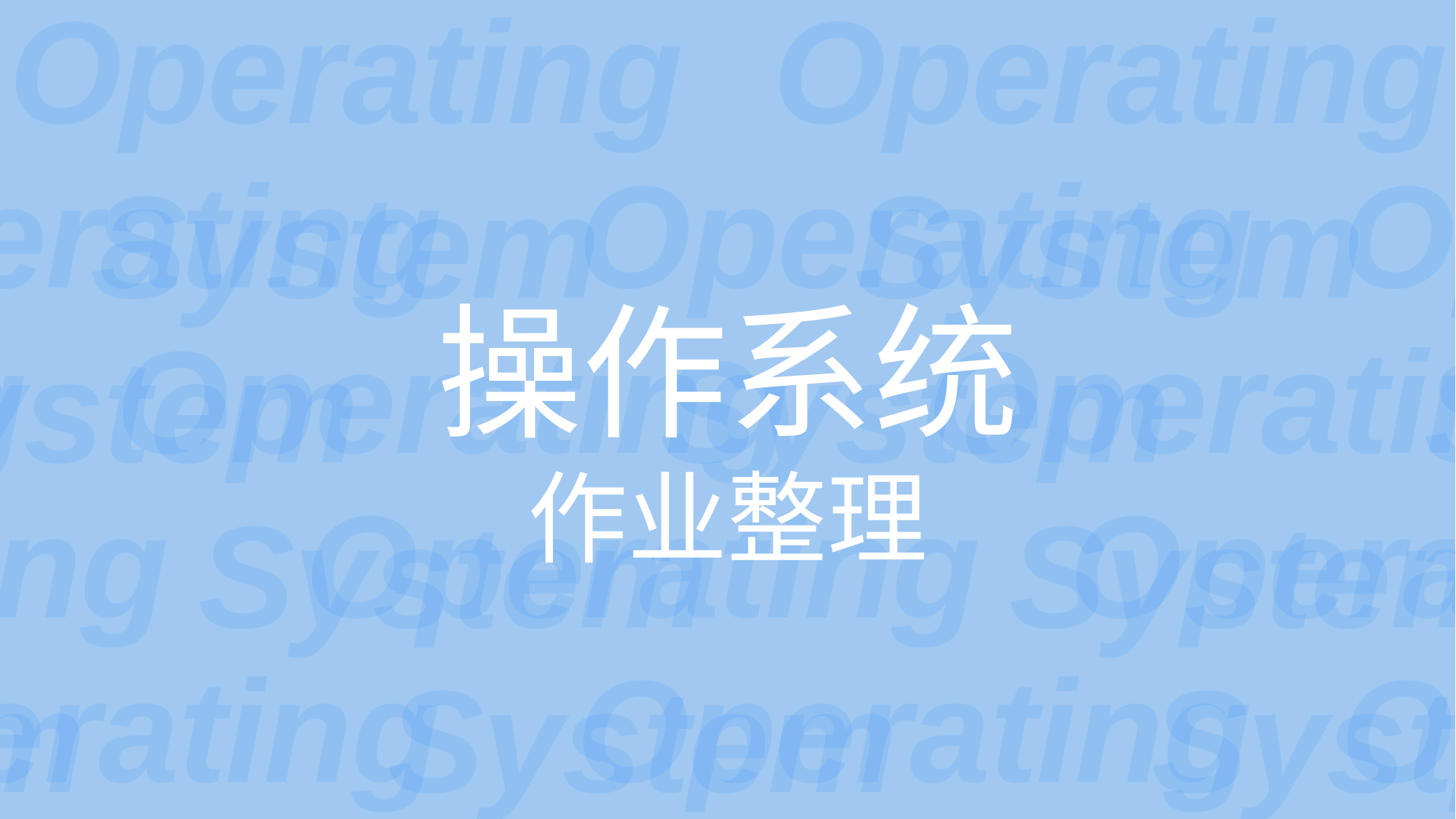

Operating System
Operating System
Operating System
Operating System
Operating System
Operating System
Operating System
Operating System
Operating System
Operating System
Operating System
Operating System
Operating System
Operating System
Operating System
Operating System
Operating System
Operating System
操作系统
作业整理